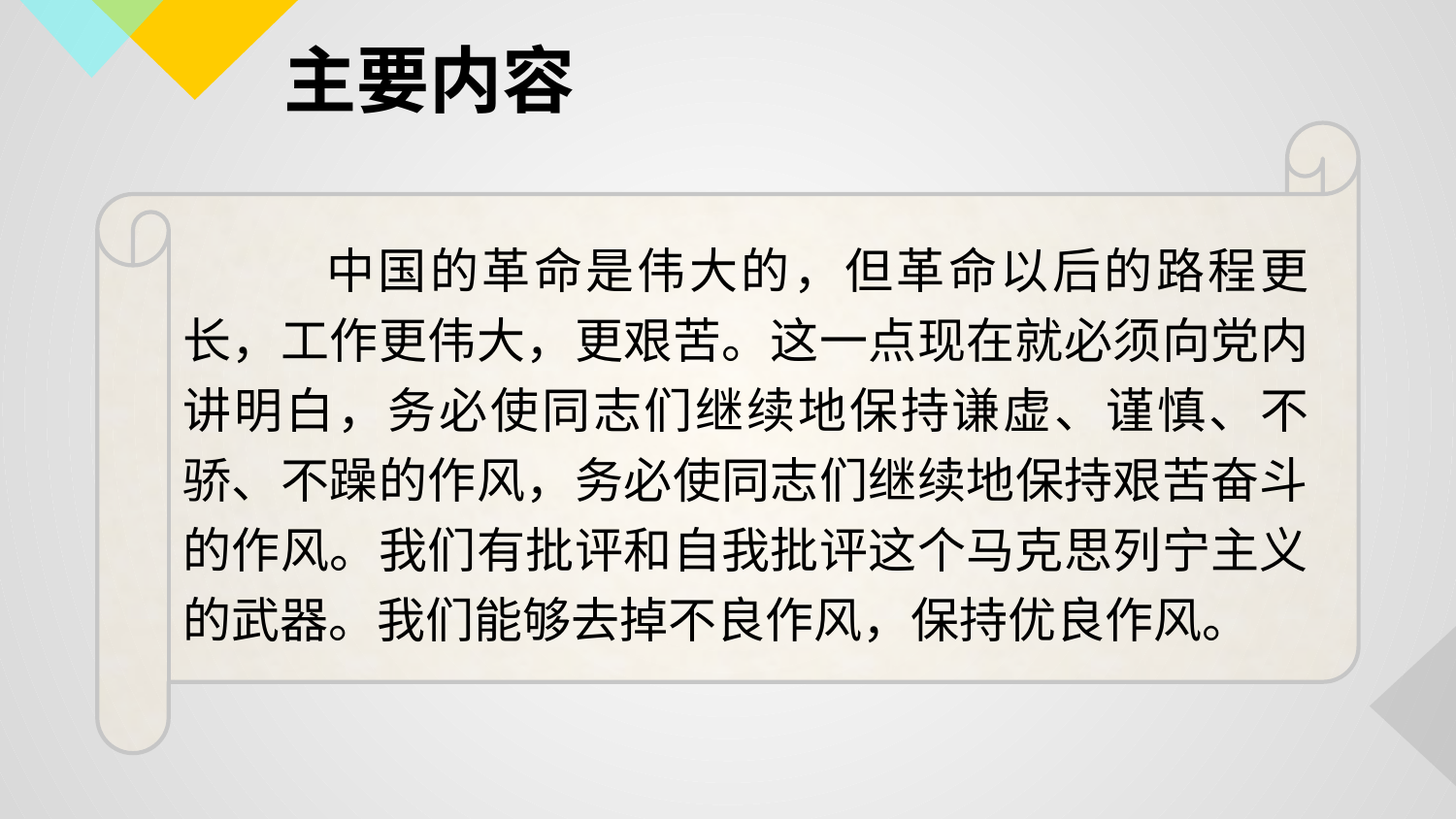

# 主要内容
         中国的革命是伟大的，但革命以后的路程更长，工作更伟大，更艰苦。这一点现在就必须向党内讲明白，务必使同志们继续地保持谦虚、谨慎、不骄、不躁的作风，务必使同志们继续地保持艰苦奋斗的作风。我们有批评和自我批评这个马克思列宁主义的武器。我们能够去掉不良作风，保持优良作风。